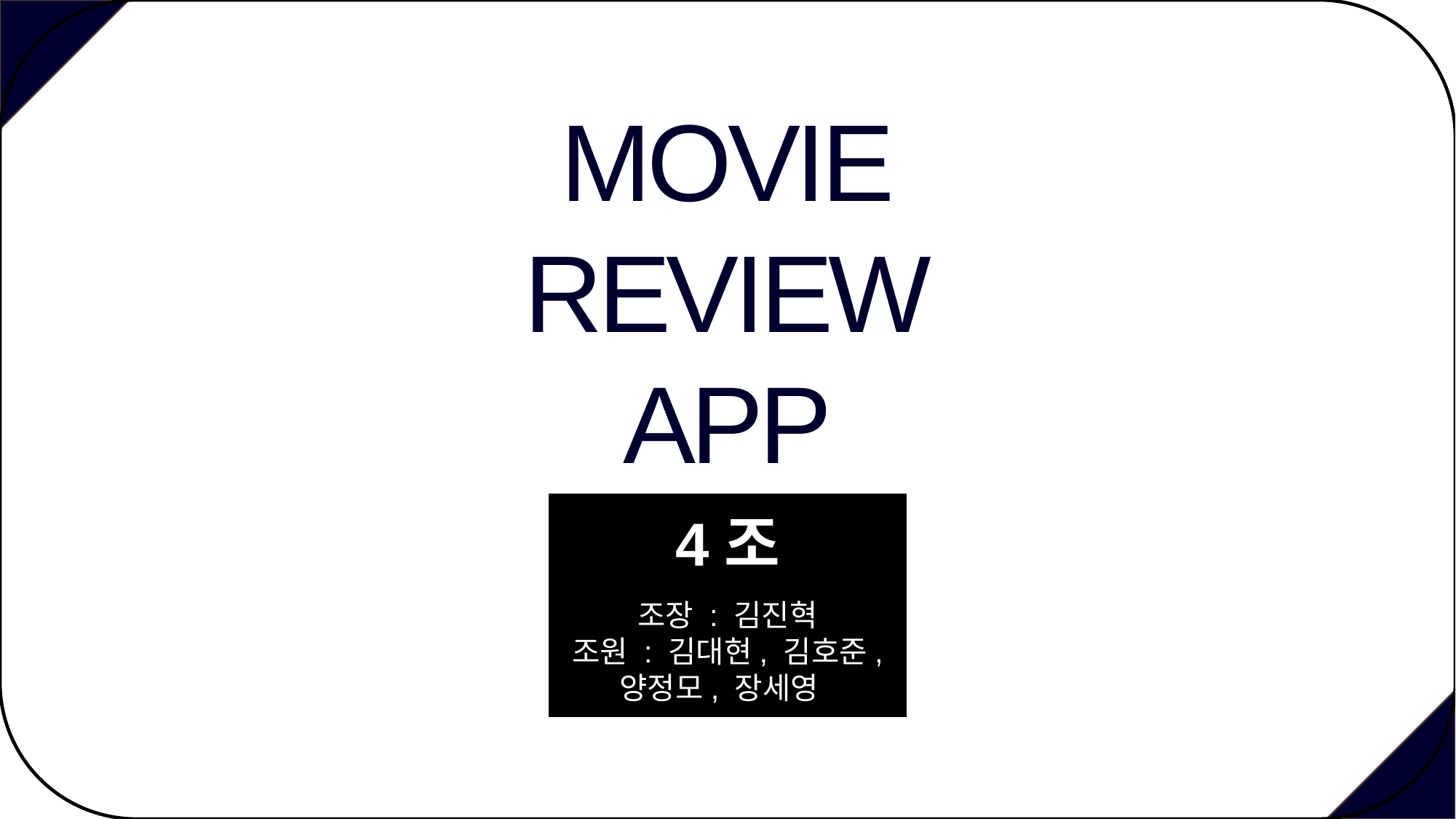

MOVIE
REVIEW
APP
4조

조장 : 김진혁
조원 : 김대현, 김호준, 양정모, 장세영